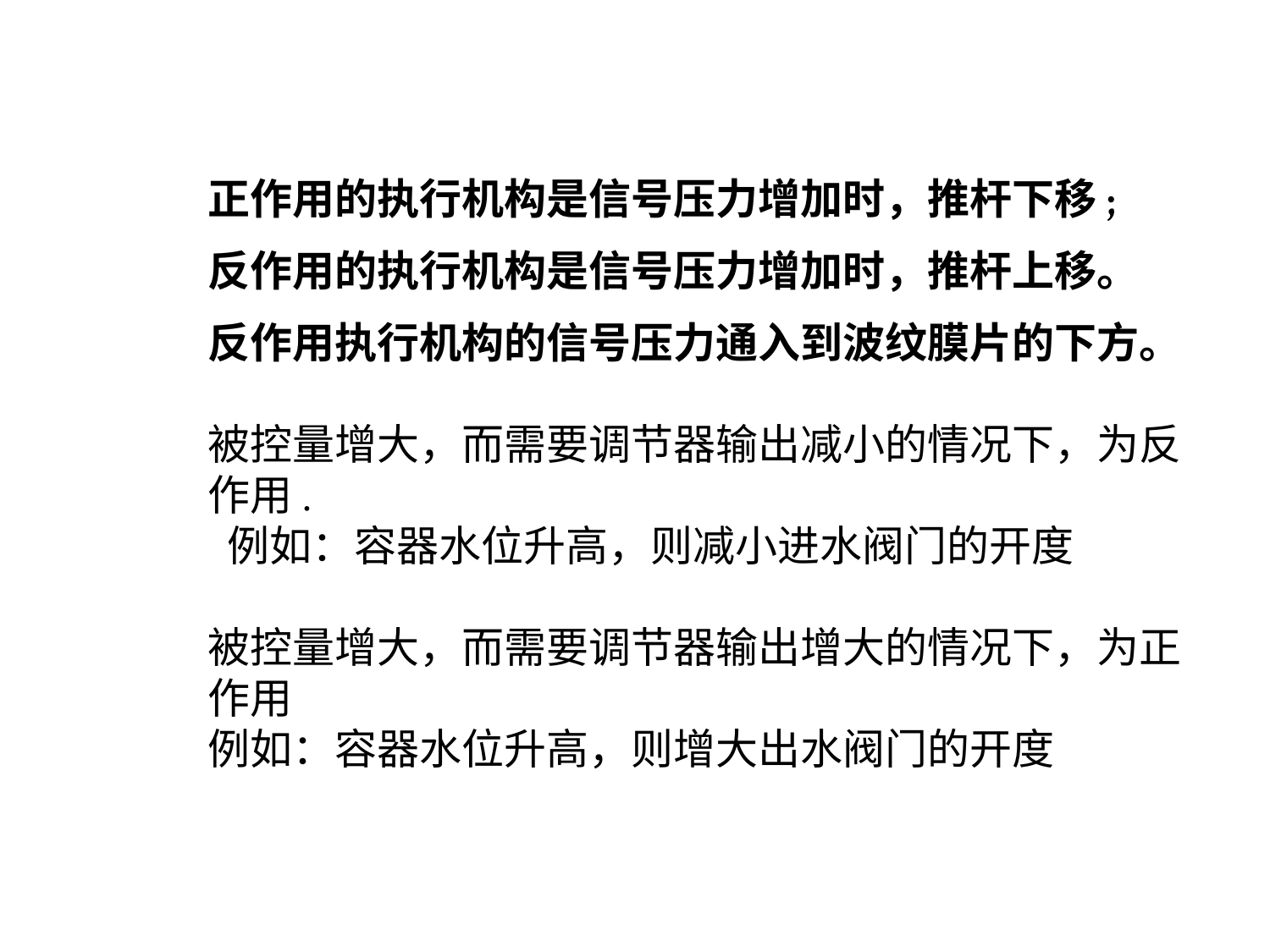

正作用的执行机构是信号压力增加时，推杆下移;
反作用的执行机构是信号压力增加时，推杆上移。
反作用执行机构的信号压力通入到波纹膜片的下方。

被控量增大，而需要调节器输出减小的情况下，为反作用.
 例如：容器水位升高，则减小进水阀门的开度

被控量增大，而需要调节器输出增大的情况下，为正作用
例如：容器水位升高，则增大出水阀门的开度